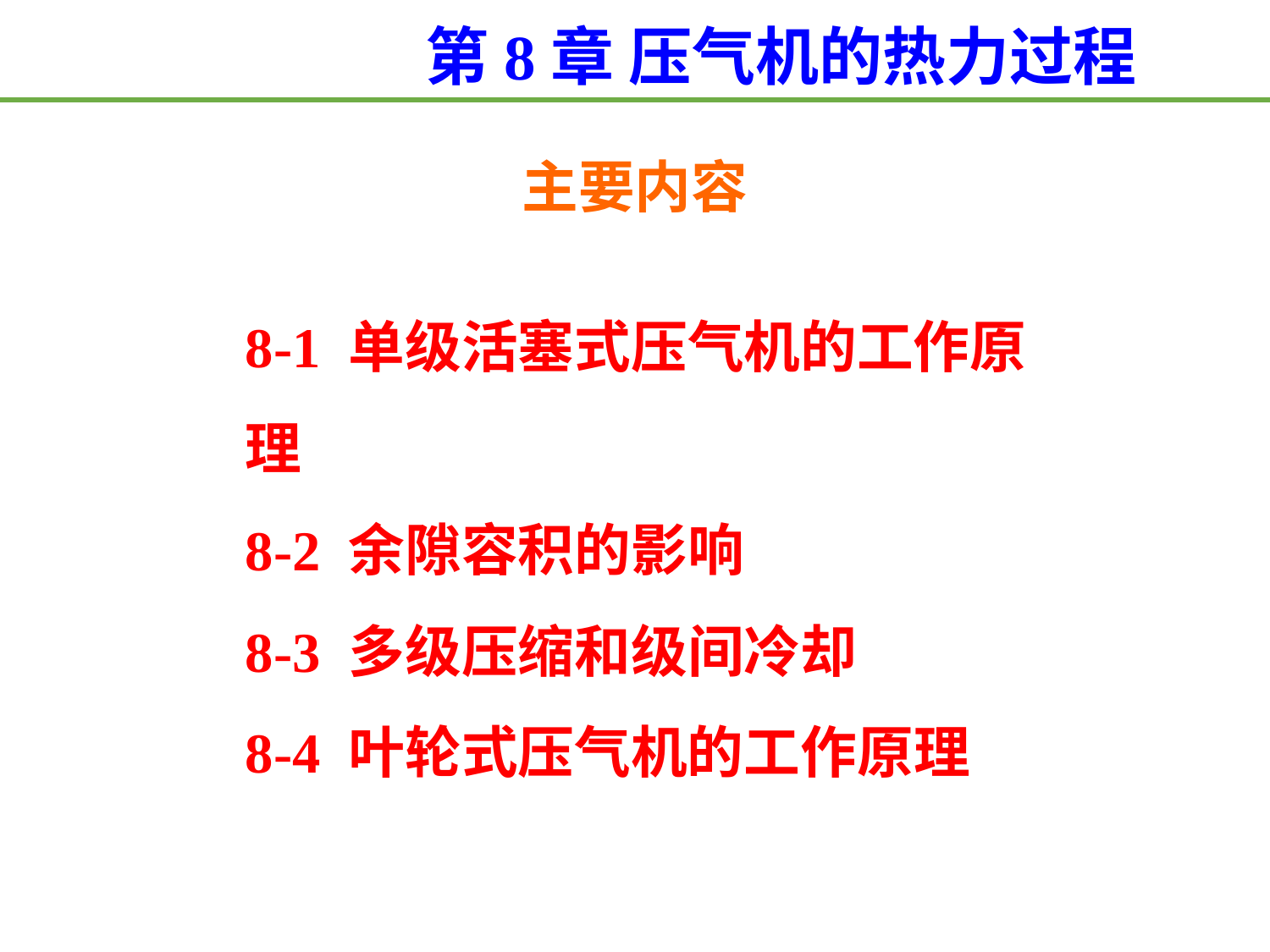

第8章 压气机的热力过程
主要内容
8-1 单级活塞式压气机的工作原理
8-2 余隙容积的影响
8-3 多级压缩和级间冷却
8-4 叶轮式压气机的工作原理